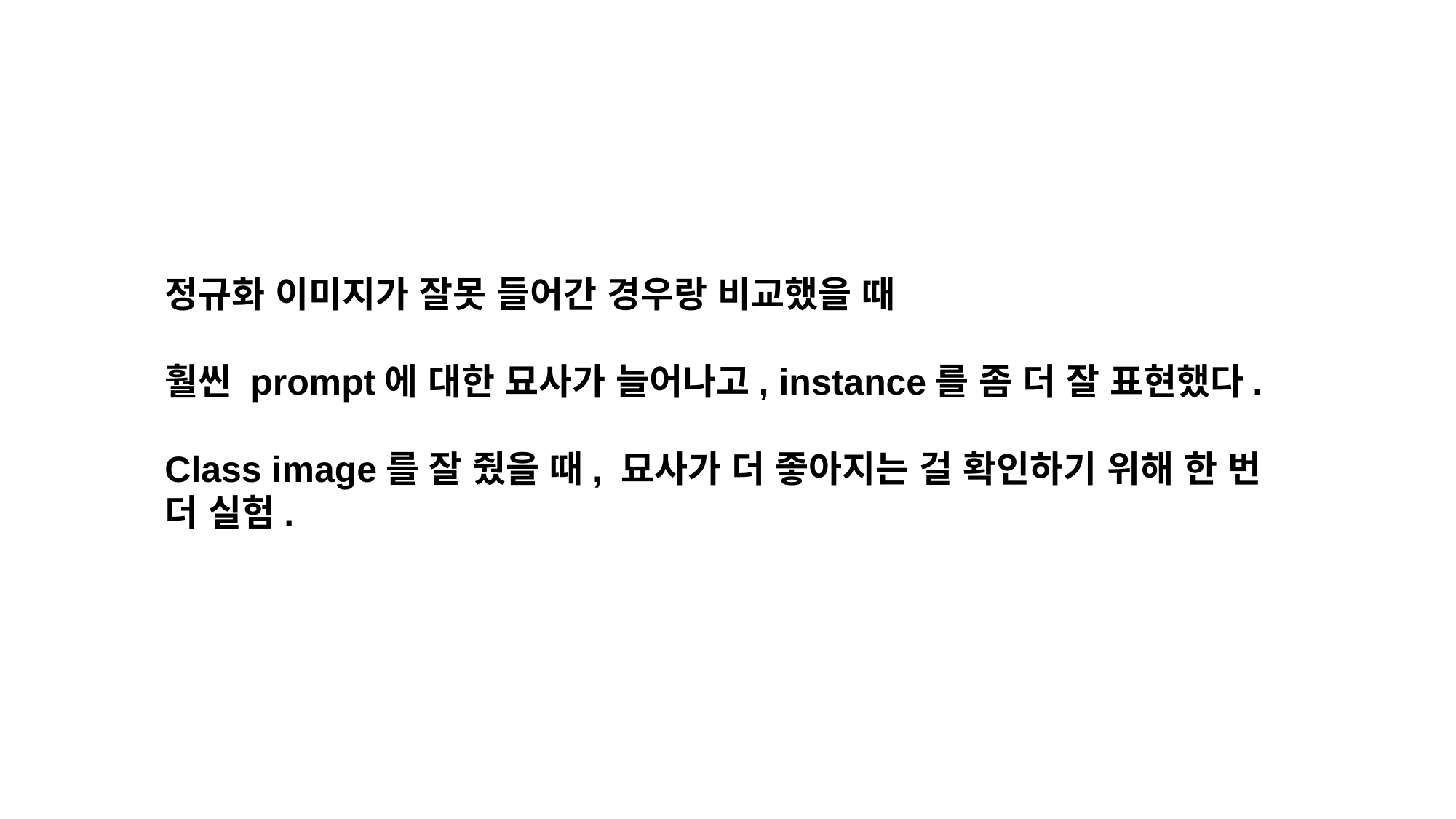

정규화 이미지가 잘못 들어간 경우랑 비교했을 때

훨씬 prompt에 대한 묘사가 늘어나고, instance를 좀 더 잘 표현했다.

Class image를 잘 줬을 때, 묘사가 더 좋아지는 걸 확인하기 위해 한 번 더 실험.